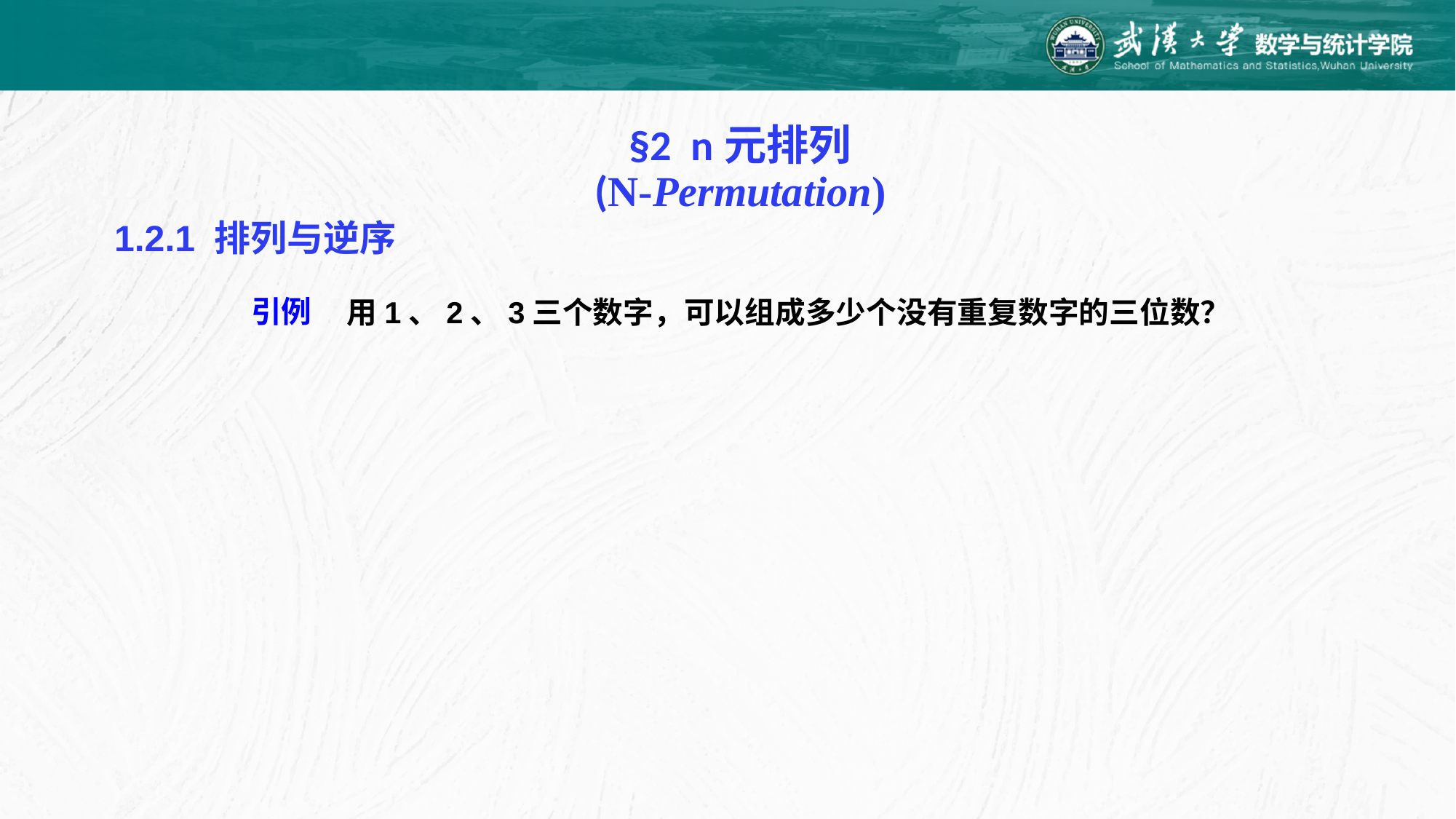

§2  n元排列
 (N-Permutation)
1.2.1 排列与逆序
引例
用1、2、3三个数字，可以组成多少个没有重复数字的三位数？